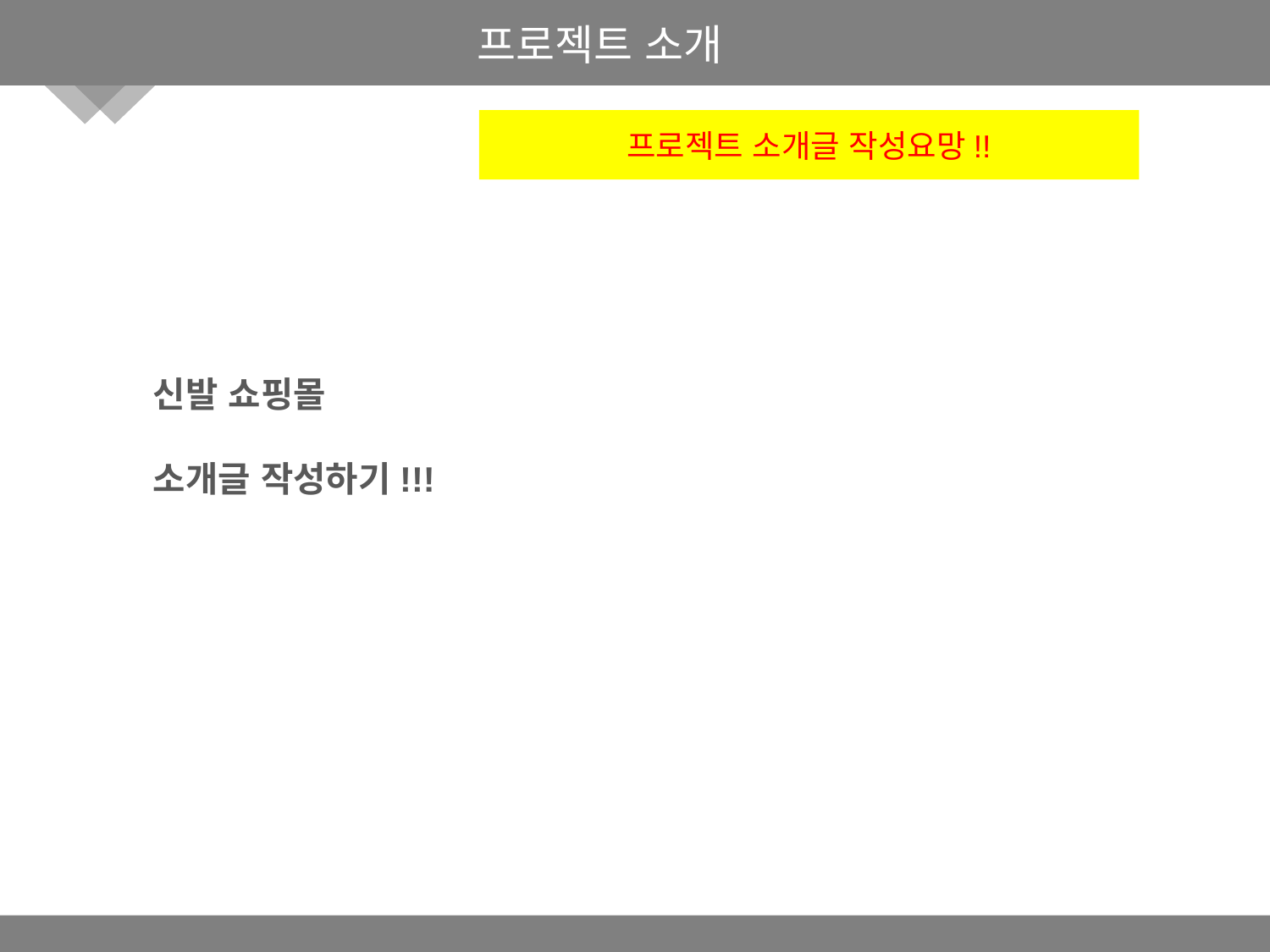

프로젝트 소개

프로젝트 소개글 작성요망!!
신발 쇼핑몰

소개글 작성하기!!!